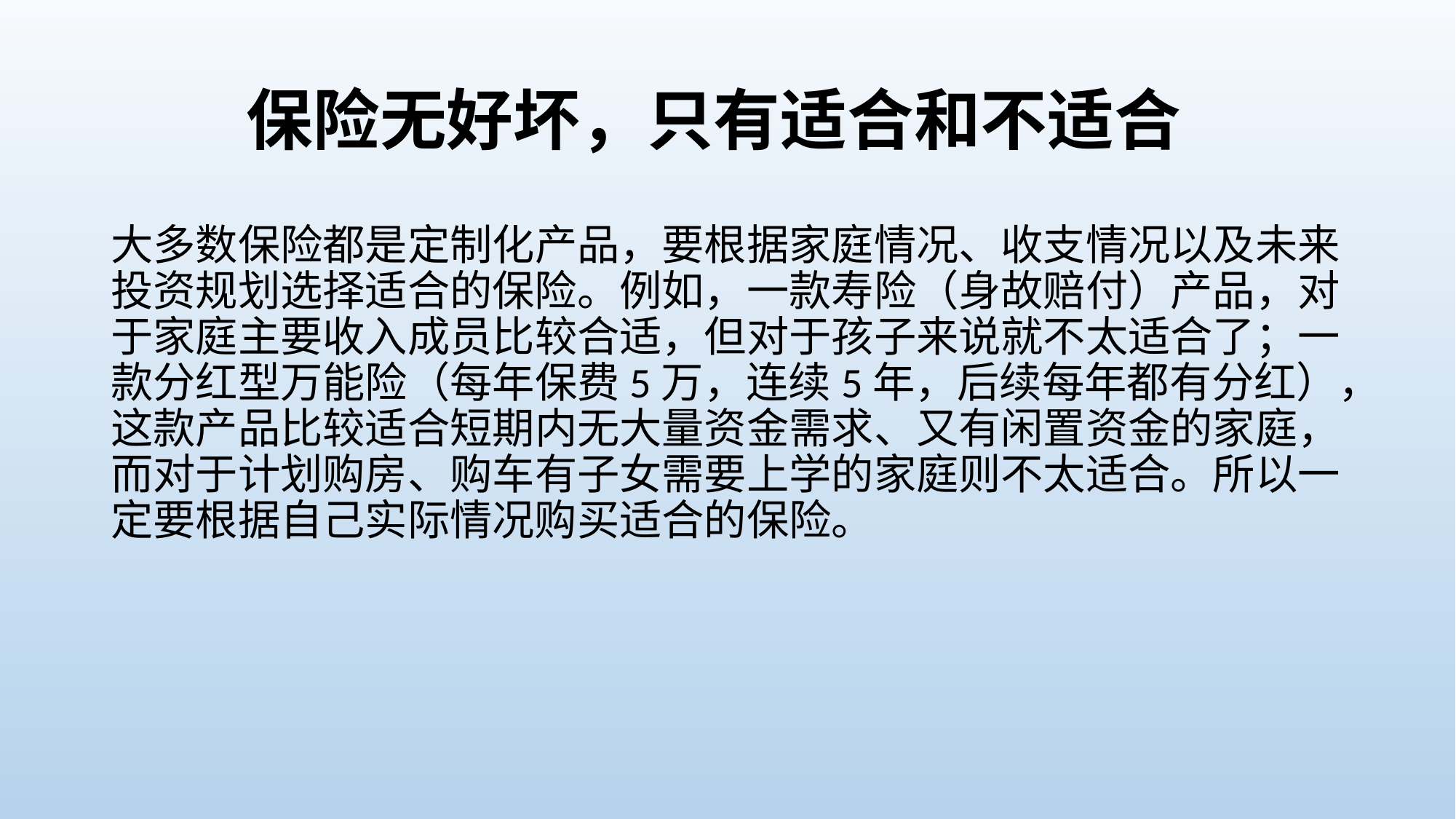

# 保险无好坏，只有适合和不适合
大多数保险都是定制化产品，要根据家庭情况、收支情况以及未来投资规划选择适合的保险。例如，一款寿险（身故赔付）产品，对于家庭主要收入成员比较合适，但对于孩子来说就不太适合了；一款分红型万能险（每年保费5万，连续5年，后续每年都有分红），这款产品比较适合短期内无大量资金需求、又有闲置资金的家庭，而对于计划购房、购车有子女需要上学的家庭则不太适合。所以一定要根据自己实际情况购买适合的保险。